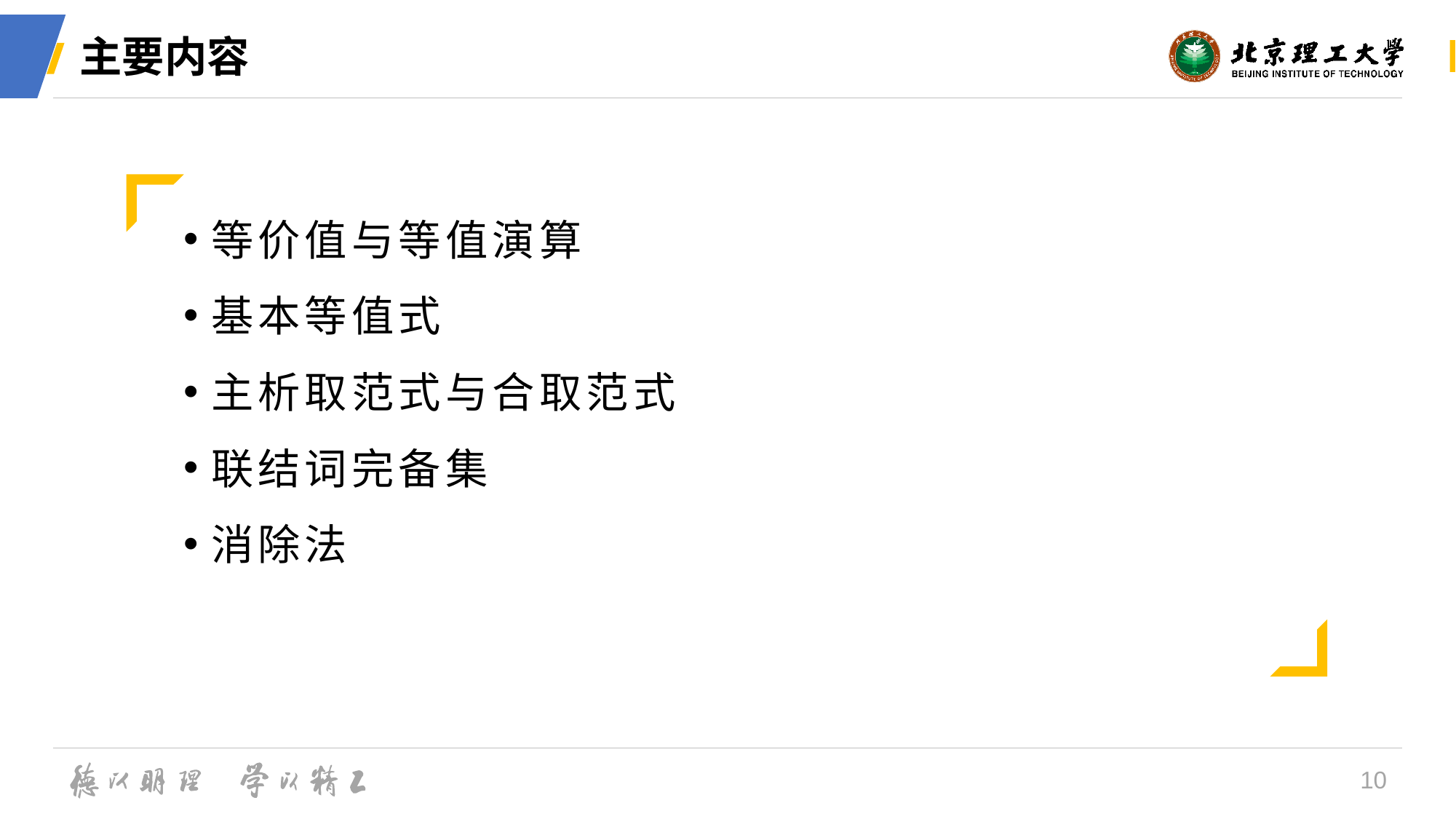

# 主要内容

等价值与等值演算
基本等值式
主析取范式与合取范式
联结词完备集
消除法